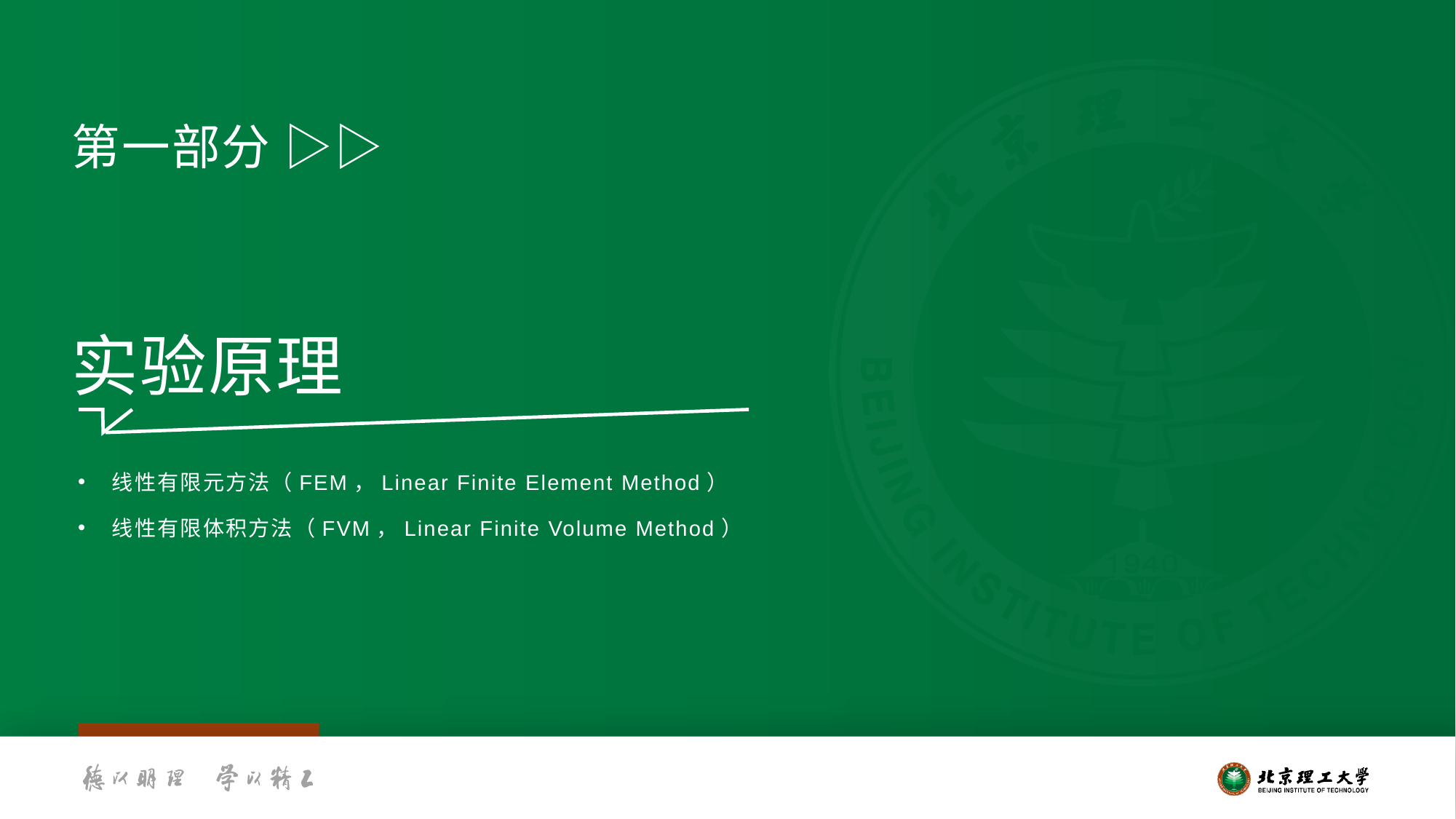

第一部分 ▷▷
实验原理

线性有限元方法（FEM，Linear Finite Element Method）
线性有限体积方法（FVM，Linear Finite Volume Method）